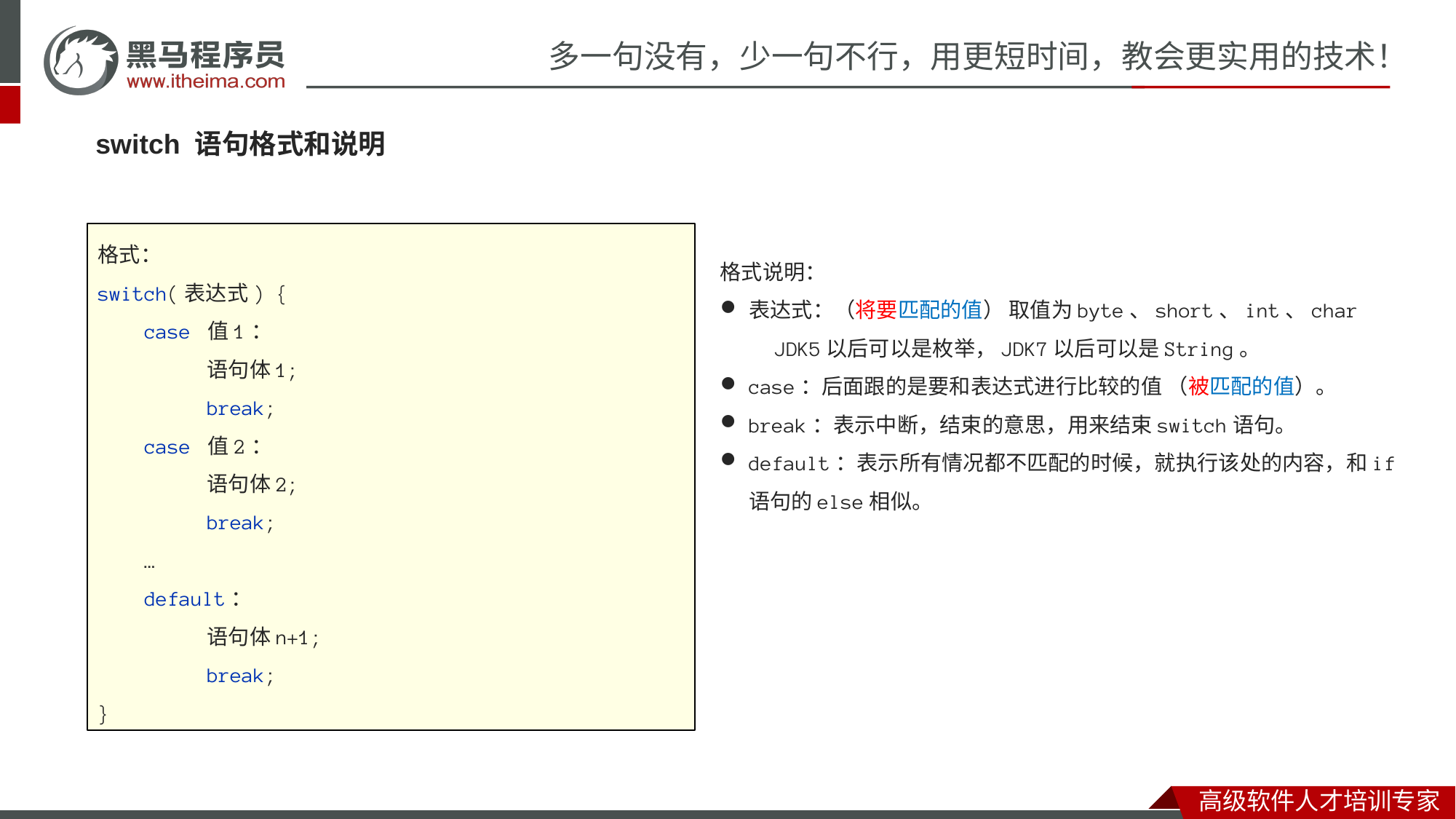

#
switch 语句格式和说明
格式：
switch(表达式) {
    case 值1：
	语句体1;
	break;
    case 值2：
	语句体2;
	break;
    …
    default：
	语句体n+1;
	break;
}
格式说明：
表达式：（将要匹配的值） 取值为byte、short、int、char
JDK5以后可以是枚举，JDK7以后可以是String。
case：后面跟的是要和表达式进行比较的值 （被匹配的值）。
break：表示中断，结束的意思，用来结束switch语句。
default：表示所有情况都不匹配的时候，就执行该处的内容，和if语句的else相似。